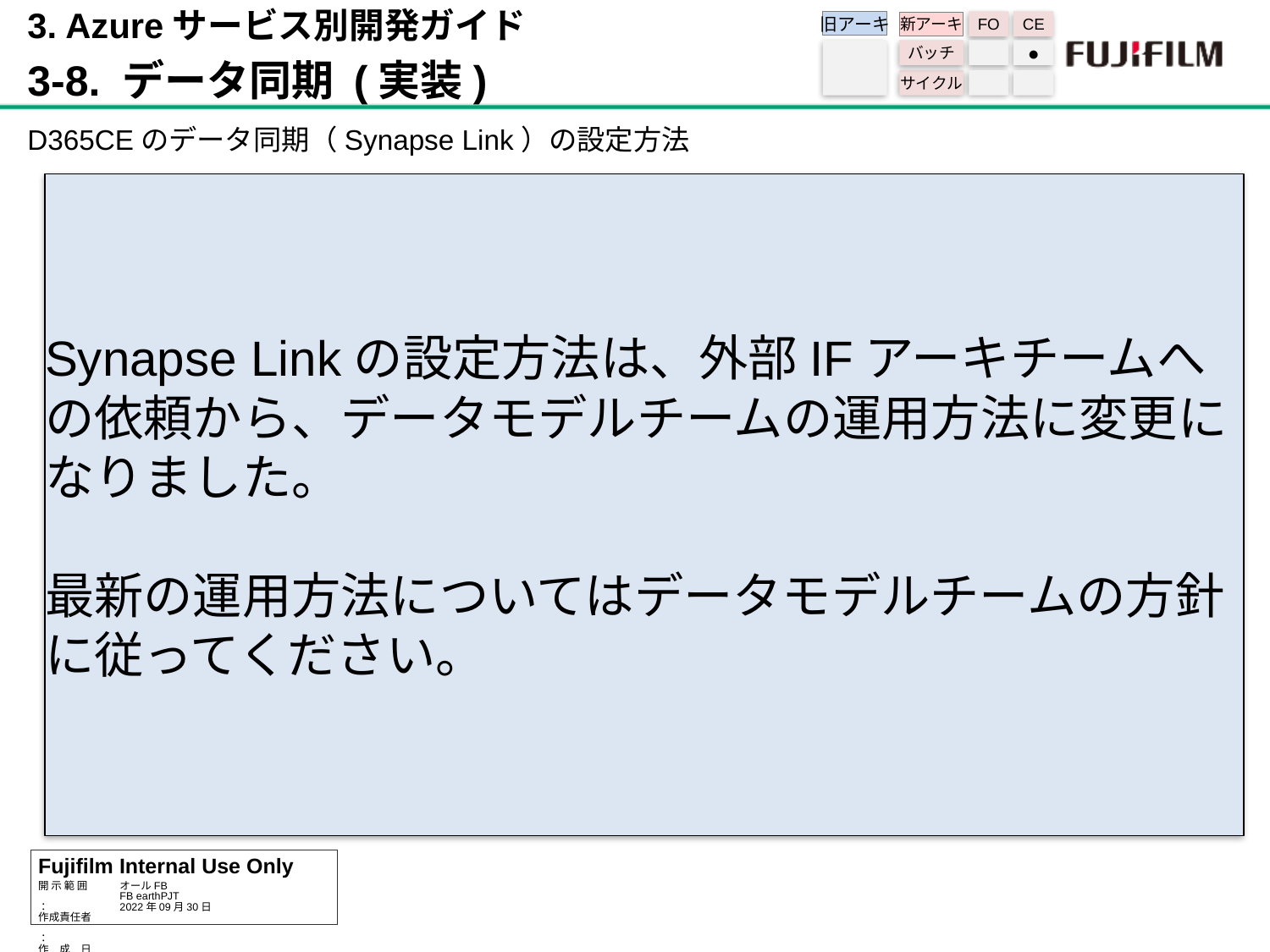

3. Azureサービス別開発ガイド
3-8. データ同期 (実装)
旧アーキ
FO
CE
新アーキ
バッチ

●
サイクル

D365CEのデータ同期（Synapse Link）の設定方法
【開発時における設定方法】
Synapse Linkの設定にはD365CE環境のSystem Administrator権限が必要となる。
開発時に利用するD365CE環境は外部IF用開発環境（earthdevalllsdev）であり、以下セキュリティグループに対してSystem Administrator権限が付与されている。
FFSI-earth_開発環境用_既存システム連携_管理者グループ

　開発時においては、以下運用とする。

　Synapse Link設定は以下連絡先（外部IFアーキチーム）までメールにてご依頼いただく。
　　　To：FX.Earth.IF_Collaboration.all@accenture.com
　　　Cc：yousuke.ootsuka.ky@fujifilm.com
　　　件名：Synapse Link設定依頼【開発環境】
　　　本文には以下情報をご記載ください。
　　　　・対象テーブル名称（※物理名必須）
　　　　・対象IF情報（どのIFの開発に必要なのか※IF番号、IF名称）
　　　　・対応希望日（※依頼から対応まで、1～2日程度のリードタイムがかかる可能性があることをご了承ください）

※管理台帳（Synapse Link一覧シート）の更新ルールについては設計開発管理チームの指示に準拠すること
Synapse Linkの設定方法は、外部IFアーキチームへの依頼から、データモデルチームの運用方法に変更になりました。

最新の運用方法についてはデータモデルチームの方針に従ってください。